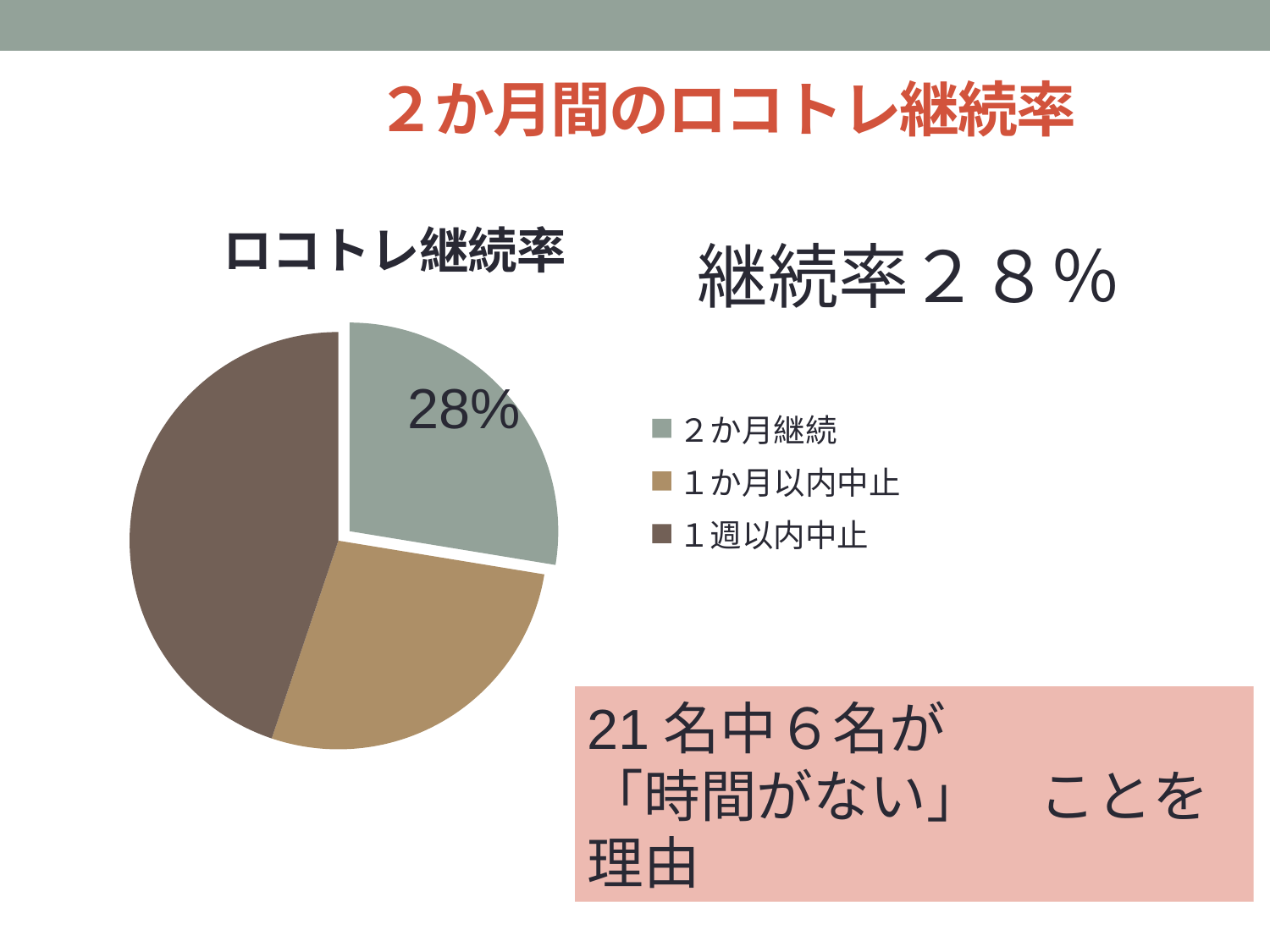

# ２か月間のロコトレ継続率

### Chart:

| Category | ロコトレ継続率 |
|---|---|
| ２か月継続 | 8.0 |
| １か月以内中止 | 8.0 |
| １週以内中止 | 13.0 |

継続率２８％
28%

21名中６名が
「時間がない」　ことを理由